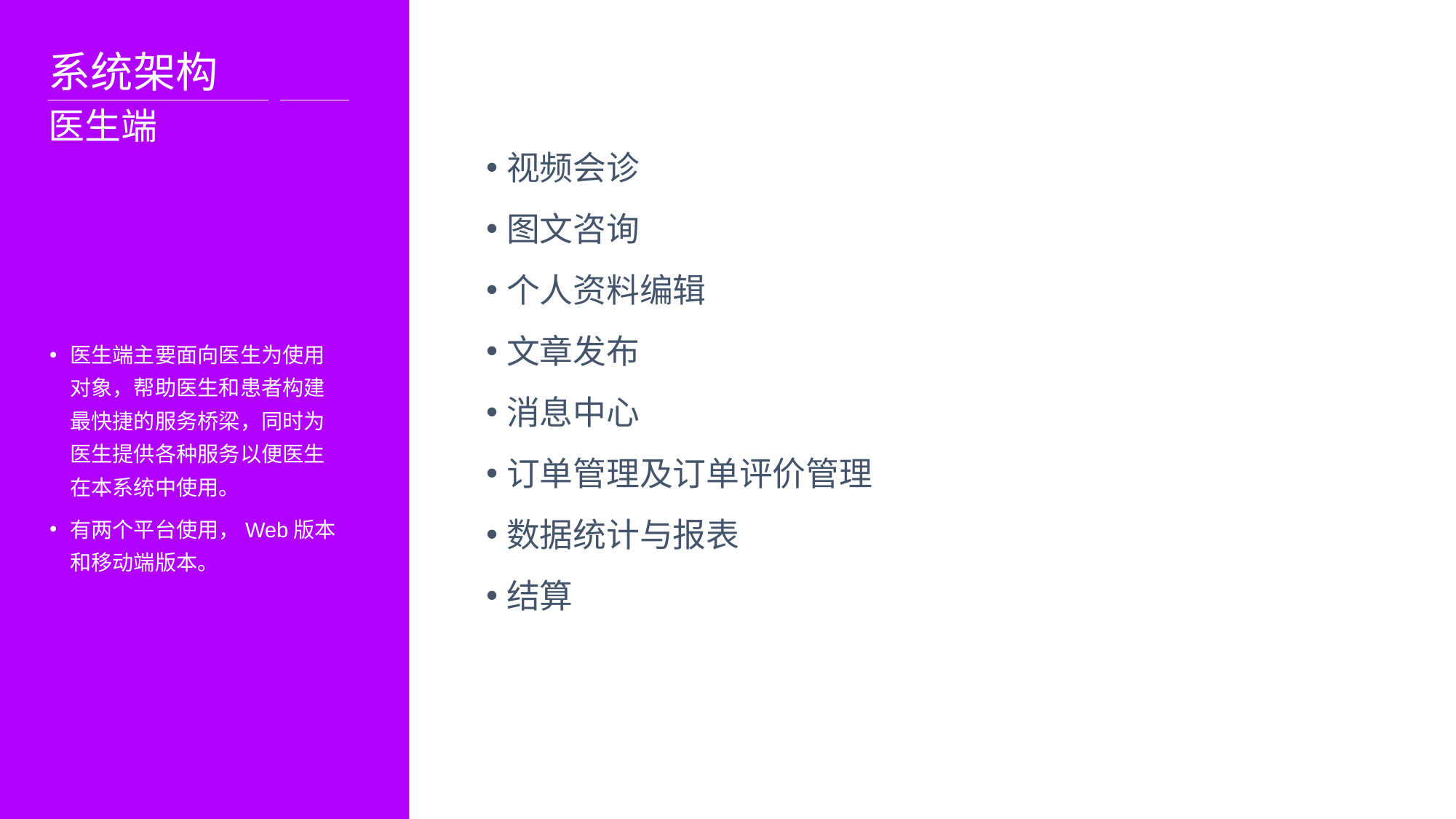

系统架构
医生端
视频会诊
图文咨询
个人资料编辑
文章发布
消息中心
订单管理及订单评价管理
数据统计与报表
结算
医生端主要面向医生为使用对象，帮助医生和患者构建最快捷的服务桥梁，同时为医生提供各种服务以便医生在本系统中使用。
有两个平台使用，Web版本和移动端版本。